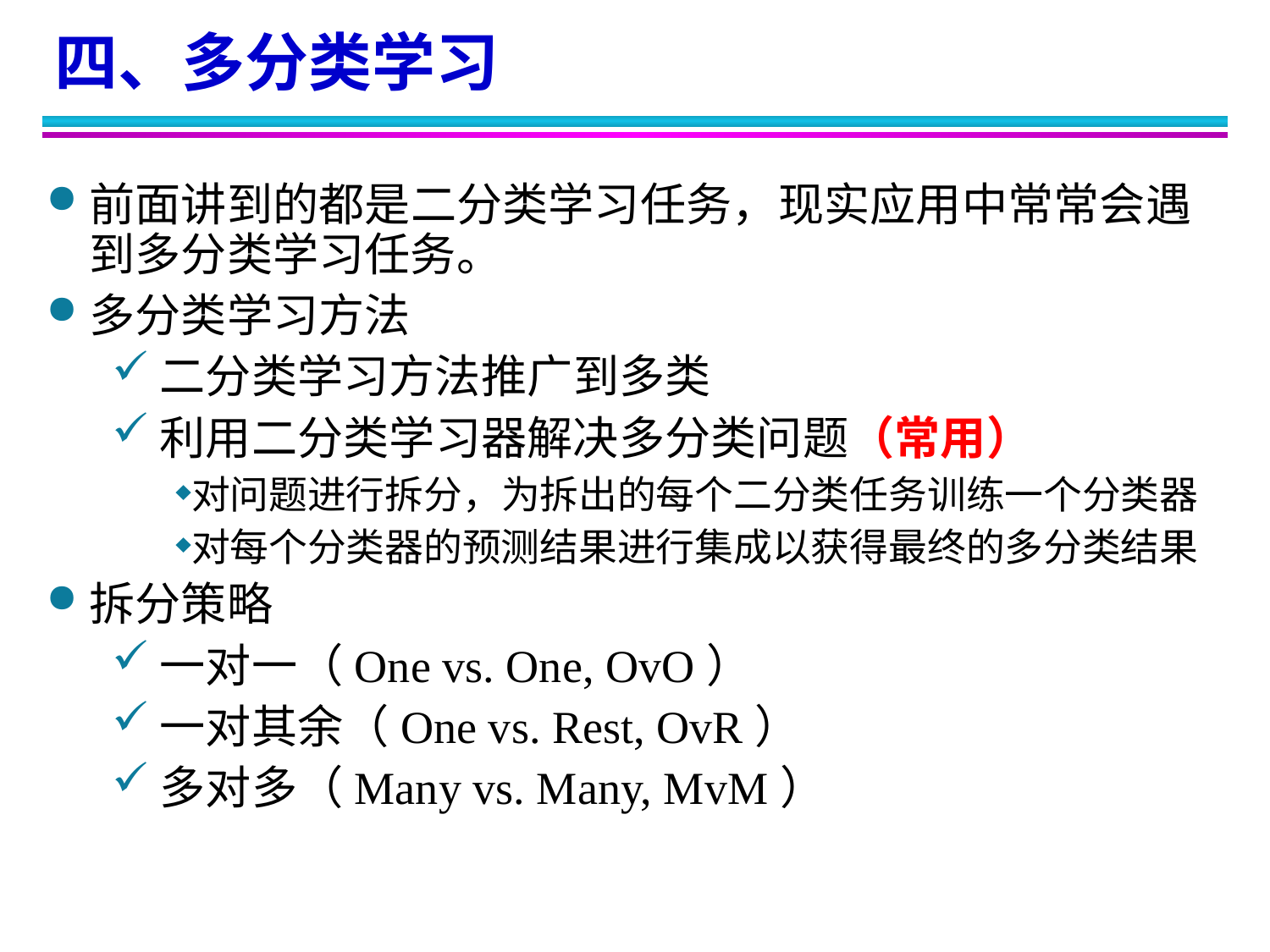

四、多分类学习
前面讲到的都是二分类学习任务，现实应用中常常会遇到多分类学习任务。
多分类学习方法
二分类学习方法推广到多类
利用二分类学习器解决多分类问题（常用）
对问题进行拆分，为拆出的每个二分类任务训练一个分类器
对每个分类器的预测结果进行集成以获得最终的多分类结果
拆分策略
一对一（One vs. One, OvO）
一对其余（One vs. Rest, OvR）
多对多（Many vs. Many, MvM）